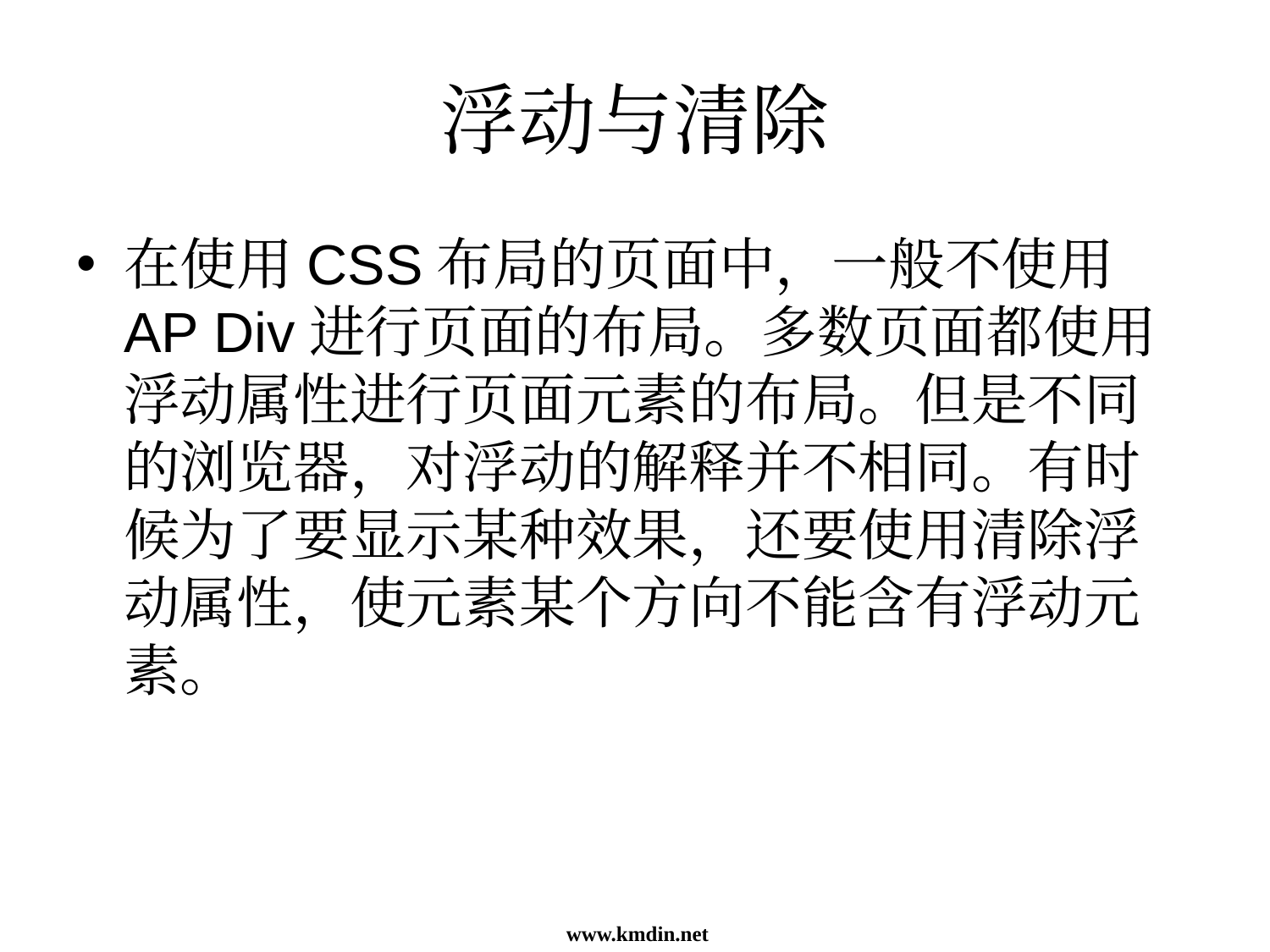

# 浮动与清除
在使用CSS布局的页面中，一般不使用AP Div进行页面的布局。多数页面都使用浮动属性进行页面元素的布局。但是不同的浏览器，对浮动的解释并不相同。有时候为了要显示某种效果，还要使用清除浮动属性，使元素某个方向不能含有浮动元素。